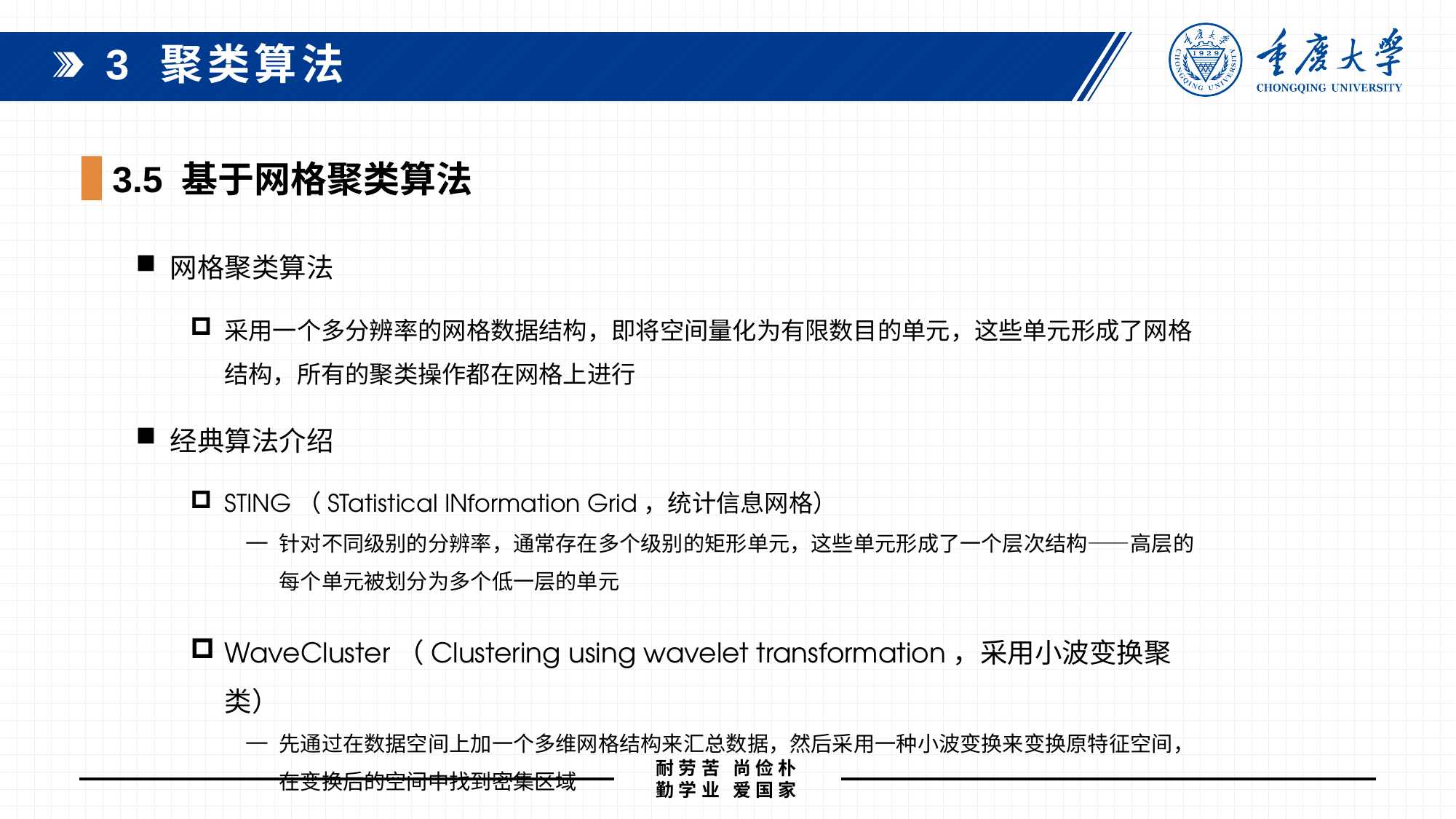

3 聚类算法
3.5 基于网格聚类算法
网格聚类算法

采用一个多分辨率的网格数据结构，即将空间量化为有限数目的单元，这些单元形成了网格结构，所有的聚类操作都在网格上进行
经典算法介绍

STING（STatistical INformation Grid，统计信息网格）
针对不同级别的分辨率，通常存在多个级别的矩形单元，这些单元形成了一个层次结构——高层的每个单元被划分为多个低一层的单元

WaveCluster（Clustering using wavelet transformation，采用小波变换聚类）
先通过在数据空间上加一个多维网格结构来汇总数据，然后采用一种小波变换来变换原特征空间，在变换后的空间中找到密集区域